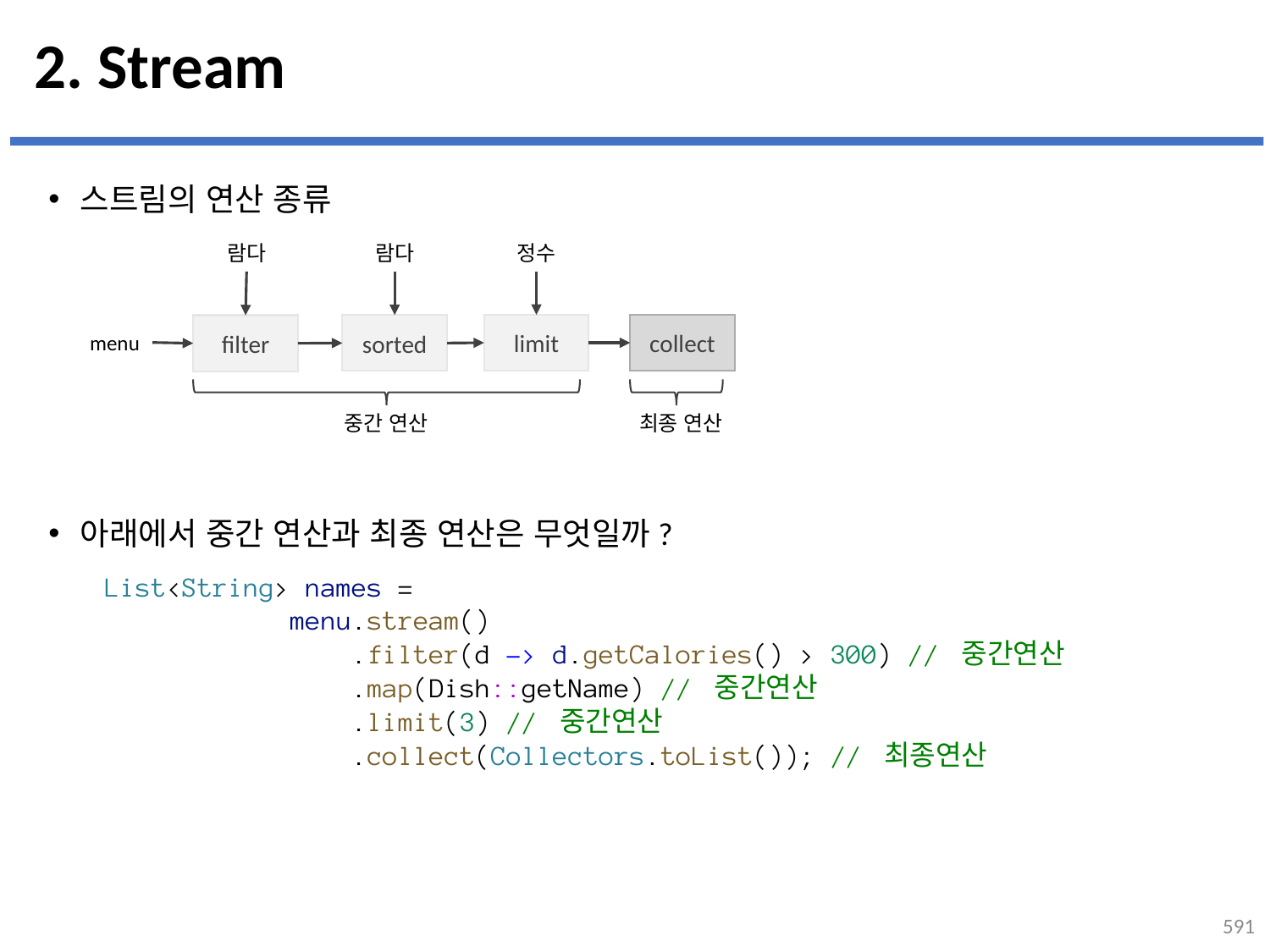

# 2. Stream
스트림의 연산 종류

아래에서 중간 연산과 최종 연산은 무엇일까?

람다
람다
정수
limit
collect
sorted
filter
menu

중간 연산
최종 연산
List<String> names =
            menu.stream()
                .filter(d -> d.getCalories() > 300) // 중간연산
                .map(Dish::getName) // 중간연산
                .limit(3) // 중간연산
                .collect(Collectors.toList()); // 최종연산
591